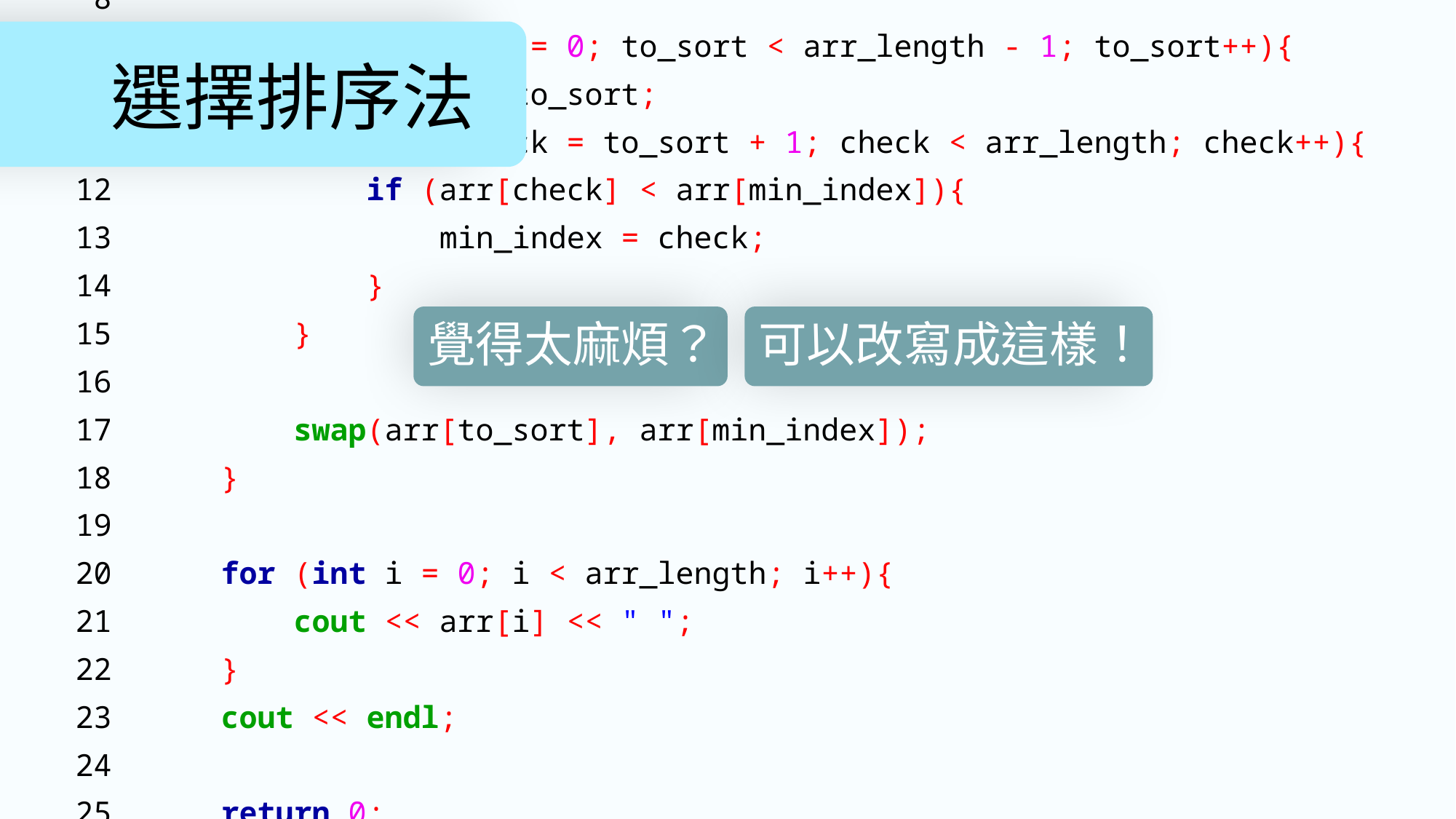

1  #include <iostream>
 2  #include <algorithm>
 3  using namespace std;
 4
 5  int main()
 6  {
 7      int arr[5] = {5, 2, 1, 3, 4}, arr_length = 5, min_index, tmp;
 8
 9      for (int to_sort = 0; to_sort < arr_length - 1; to_sort++){
10          min_index = to_sort;
11          for (int check = to_sort + 1; check < arr_length; check++){
12              if (arr[check] < arr[min_index]){
13                  min_index = check;
14              }
15          }
16
17          swap(arr[to_sort], arr[min_index]);
18      }
19
20      for (int i = 0; i < arr_length; i++){
21          cout << arr[i] << " ";
22      }
23      cout << endl;
24
25      return 0;
26  }

# 選擇排序法
覺得太麻煩？
可以改寫成這樣！